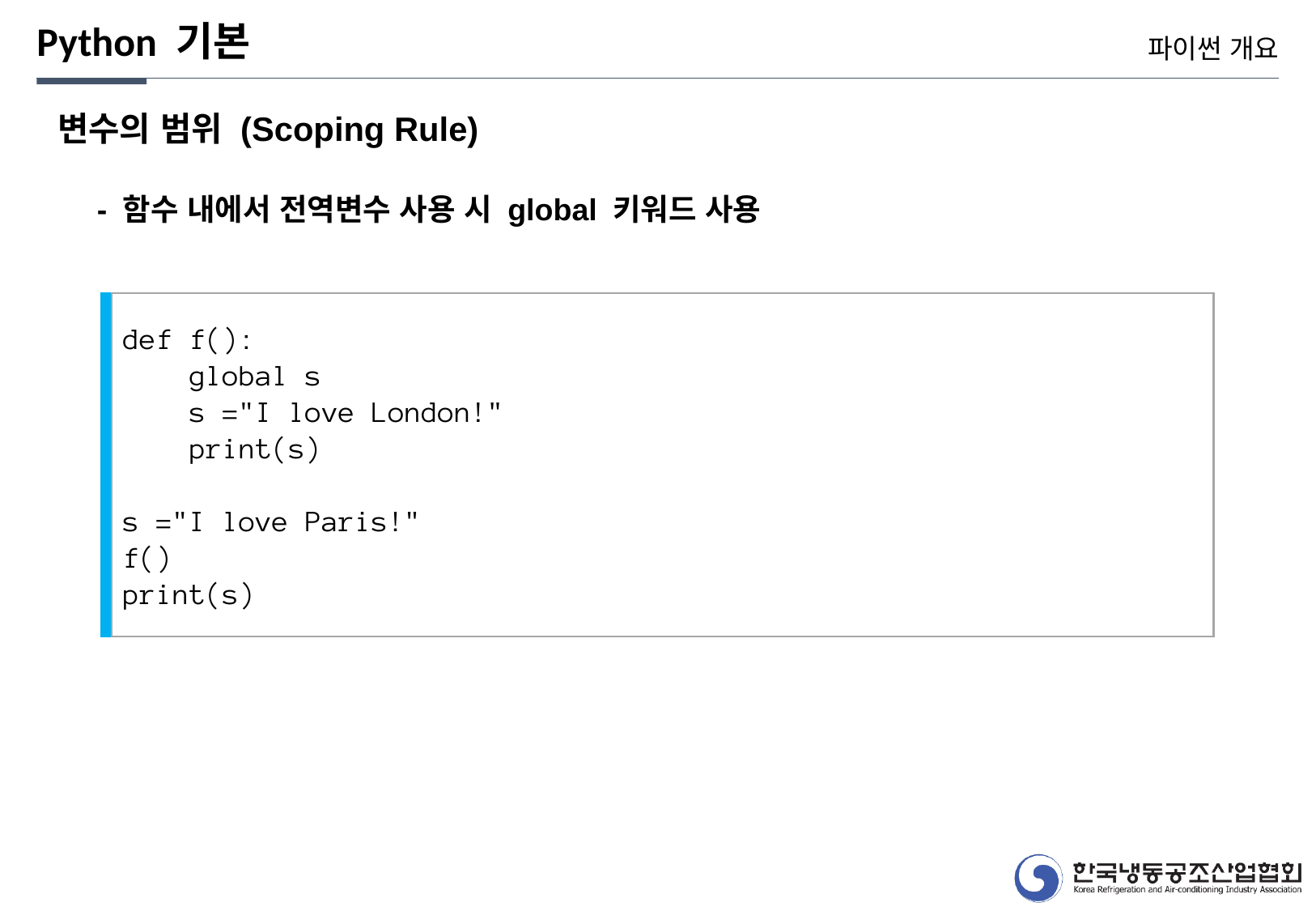

Python 기본
파이썬 개요
변수의 범위 (Scoping Rule)
- 함수 내에서 전역변수 사용 시 global 키워드 사용

def f():
    global s
    s ="I love London!"
    print(s)

s ="I love Paris!"
f()
print(s)